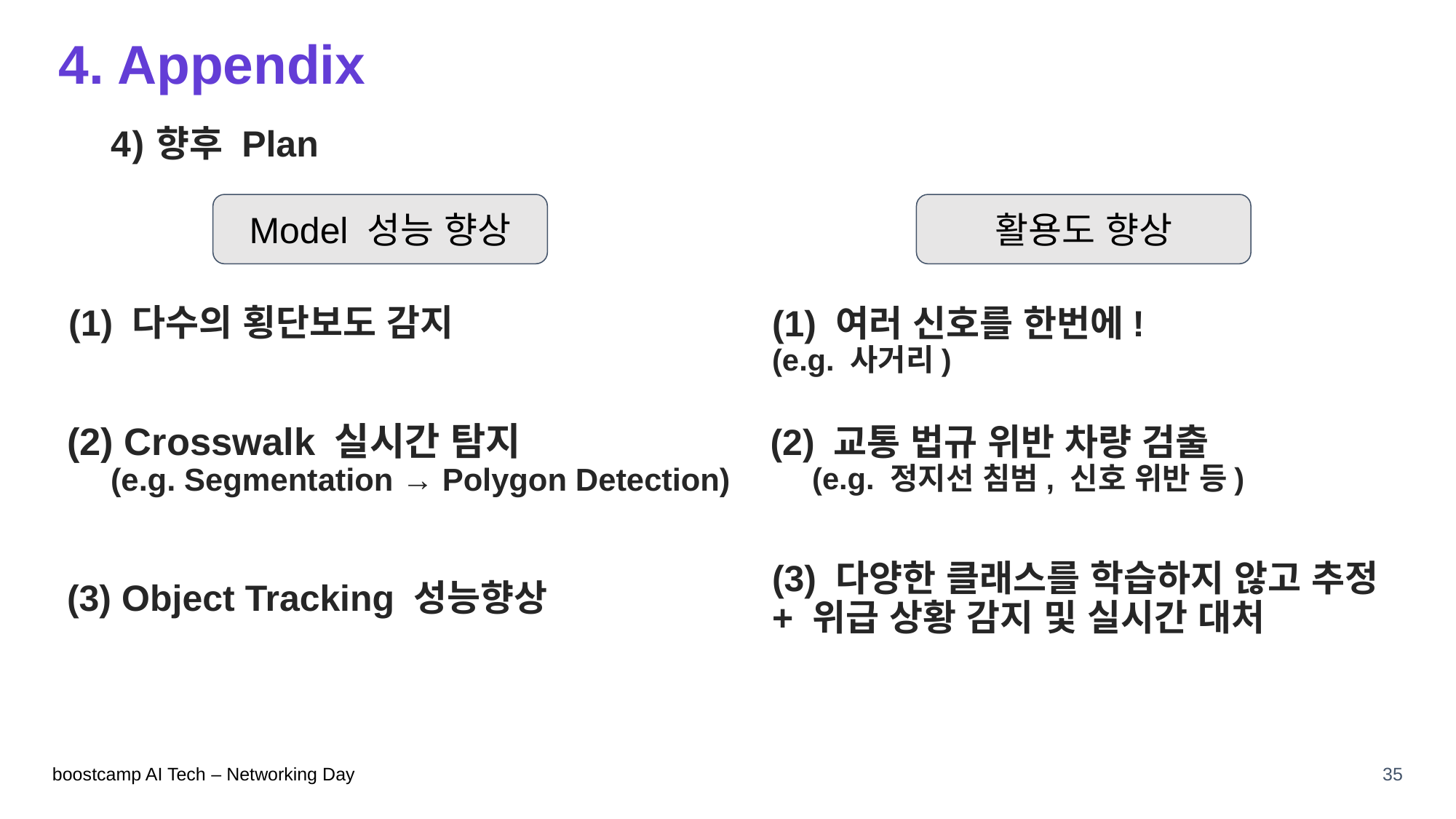

# 4. Appendix
향후 Plan
Model 성능 향상
활용도 향상
(1) 다수의 횡단보도 감지
(1) 여러 신호를 한번에!
(e.g. 사거리)
(2) Crosswalk 실시간 탐지
     (e.g. Segmentation → Polygon Detection)
(2) 교통 법규 위반 차량 검출
     (e.g. 정지선 침범, 신호 위반 등)
(3) Object Tracking 성능향상
(3) 다양한 클래스를 학습하지 않고 추정
+ 위급 상황 감지 및 실시간 대처
35